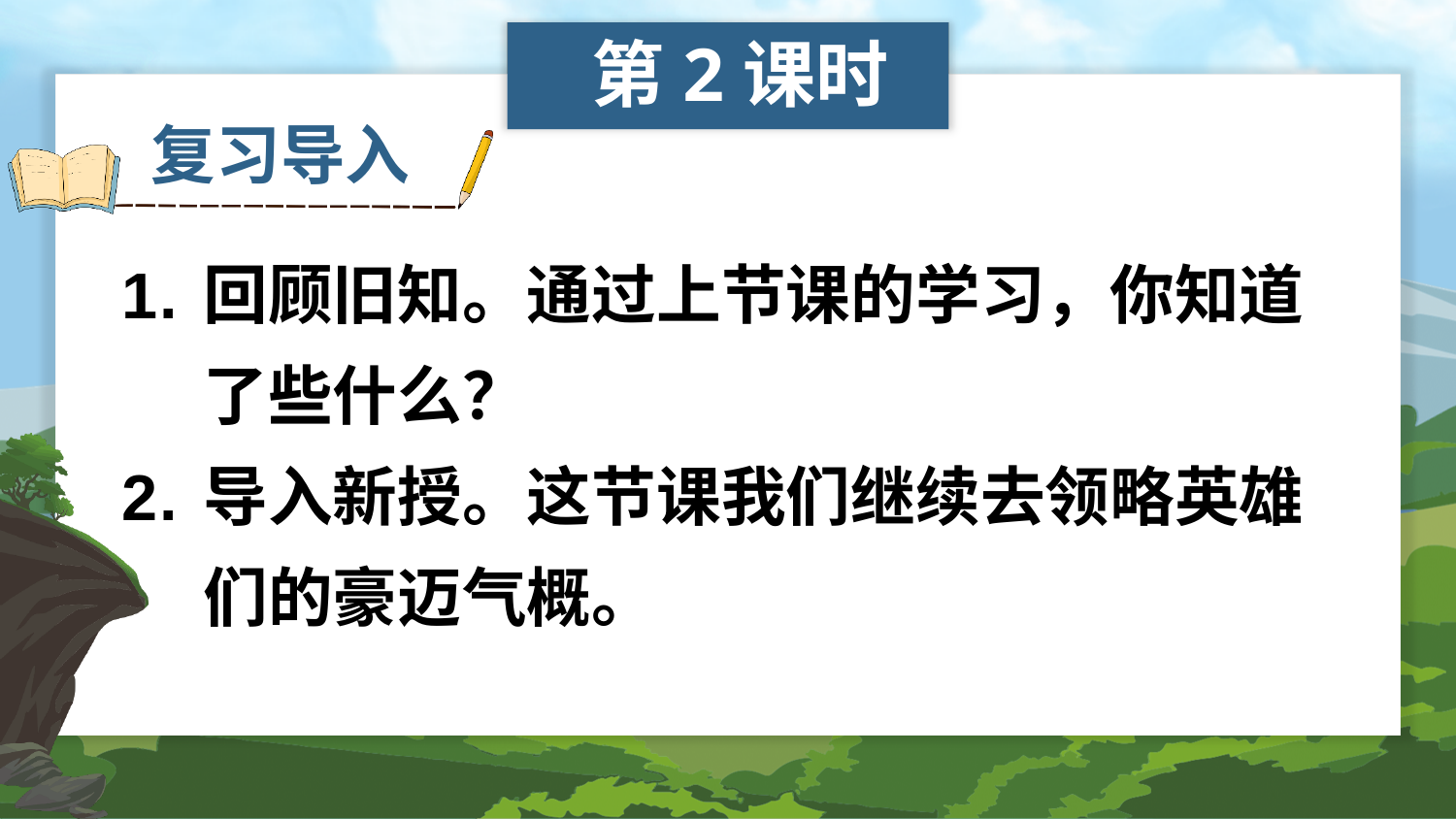

第2课时
复习导入
回顾旧知。通过上节课的学习，你知道了些什么？
导入新授。这节课我们继续去领略英雄们的豪迈气概。